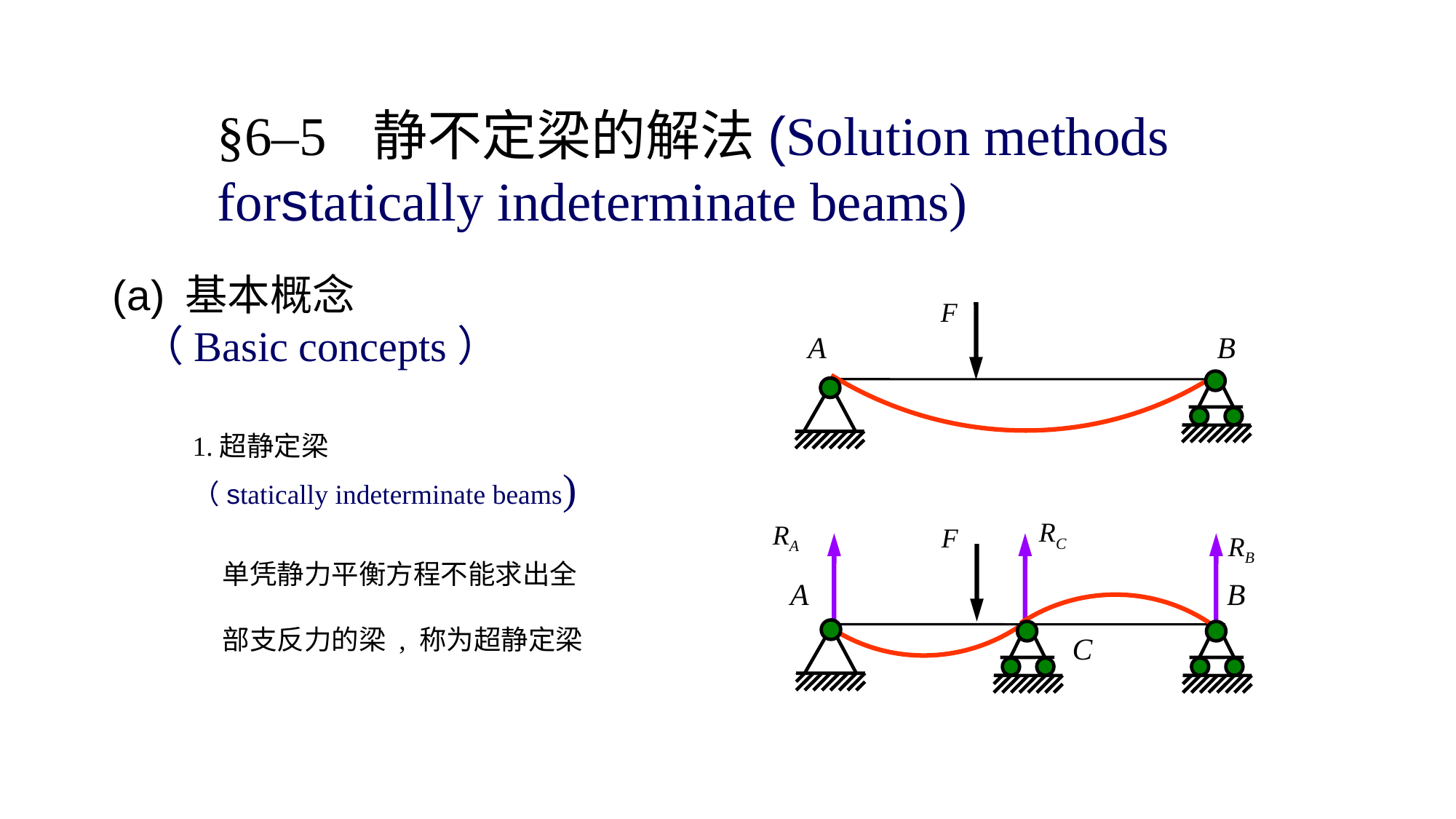

§6–5 静不定梁的解法(Solution methods
forstatically indeterminate beams)

F

A
B

基本概念
  （Basic concepts）
1.超静定梁
（statically indeterminate beams)

RC
RA
F

RB

A
B

C
单凭静力平衡方程不能求出全

部支反力的梁 , 称为超静定梁